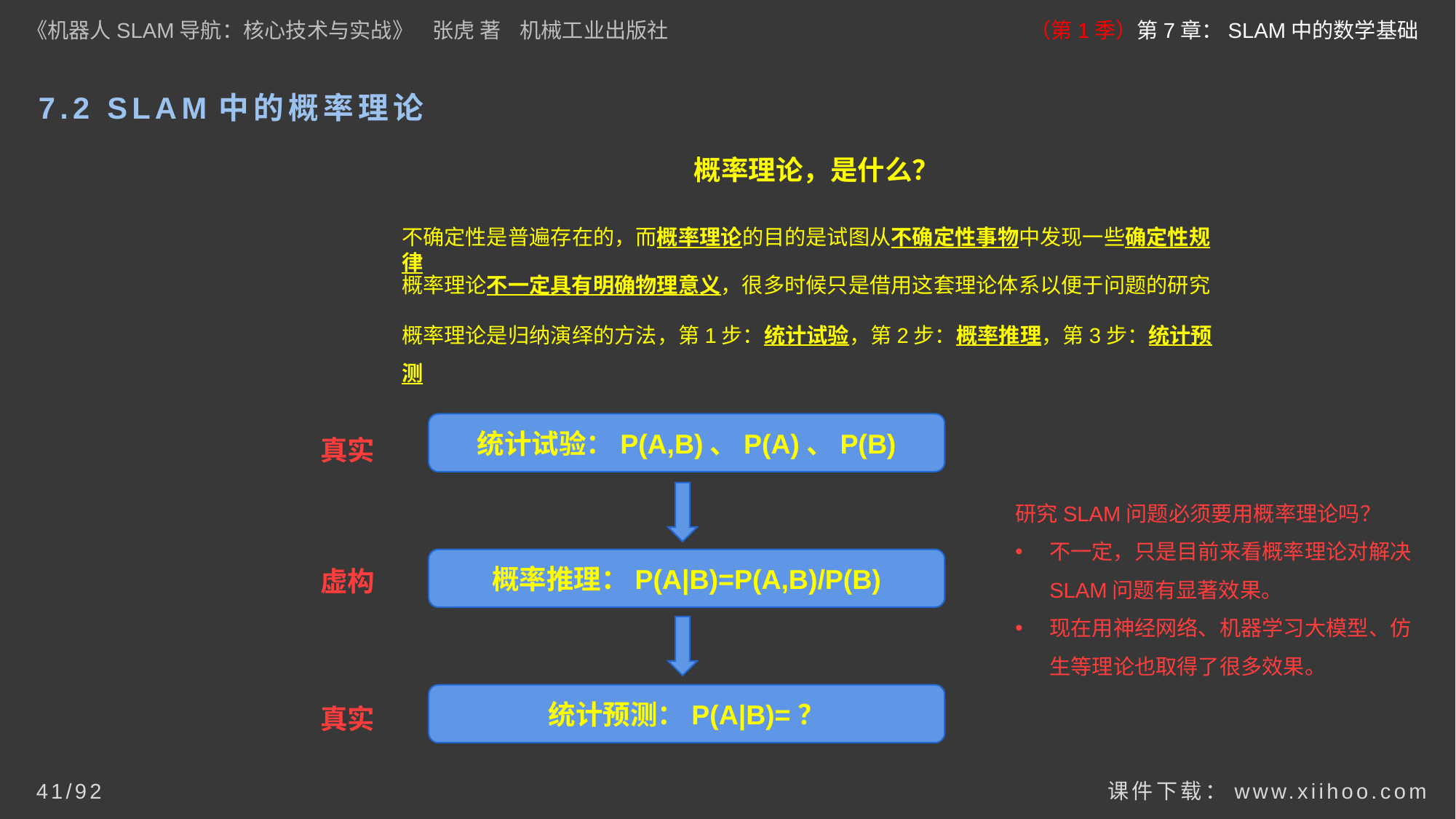

《机器人SLAM导航：核心技术与实战》    张虎 著    机械工业出版社
（第1季）第7章：SLAM中的数学基础
# 7.2 SLAM中的概率理论
概率理论，是什么？
不确定性是普遍存在的，而概率理论的目的是试图从不确定性事物中发现一些确定性规律
概率理论不一定具有明确物理意义，很多时候只是借用这套理论体系以便于问题的研究
概率理论是归纳演绎的方法，第1步：统计试验，第2步：概率推理，第3步：统计预测
真实
统计试验：P(A,B)、P(A)、P(B)
研究SLAM问题必须要用概率理论吗？
不一定，只是目前来看概率理论对解决SLAM问题有显著效果。
现在用神经网络、机器学习大模型、仿生等理论也取得了很多效果。

虚构
概率推理：P(A|B)=P(A,B)/P(B)

真实
统计预测：P(A|B)=？
课件下载：www.xiihoo.com
41/92